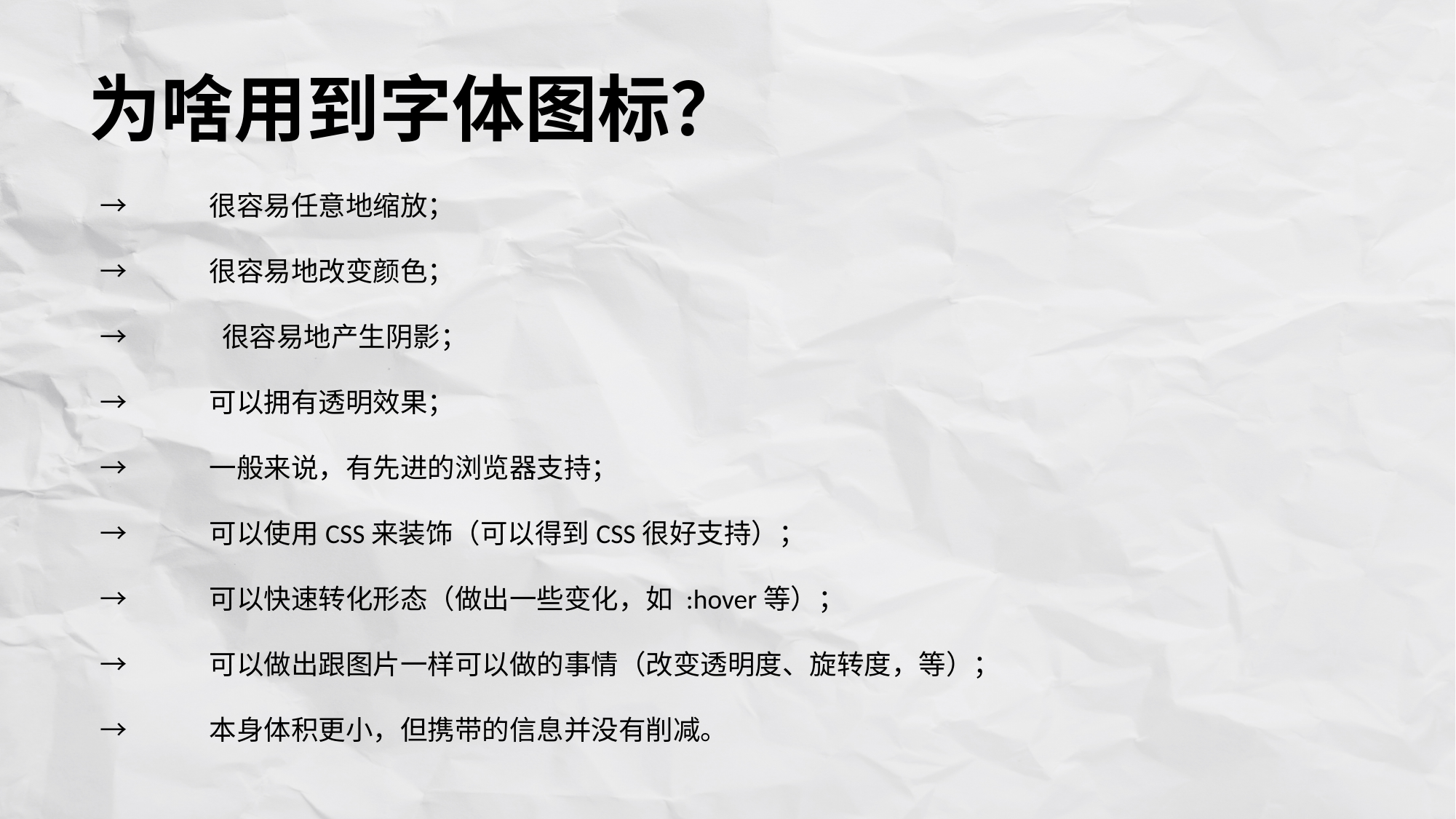

为啥用到字体图标？
→ 	很容易任意地缩放；

→ 	很容易地改变颜色；

→	 很容易地产生阴影；

→ 	可以拥有透明效果；

→ 	一般来说，有先进的浏览器支持；

→ 	可以使用CSS来装饰（可以得到CSS很好支持）；

→ 	可以快速转化形态（做出一些变化，如 :hover等）；

→ 	可以做出跟图片一样可以做的事情（改变透明度、旋转度，等）；

→ 	本身体积更小，但携带的信息并没有削减。